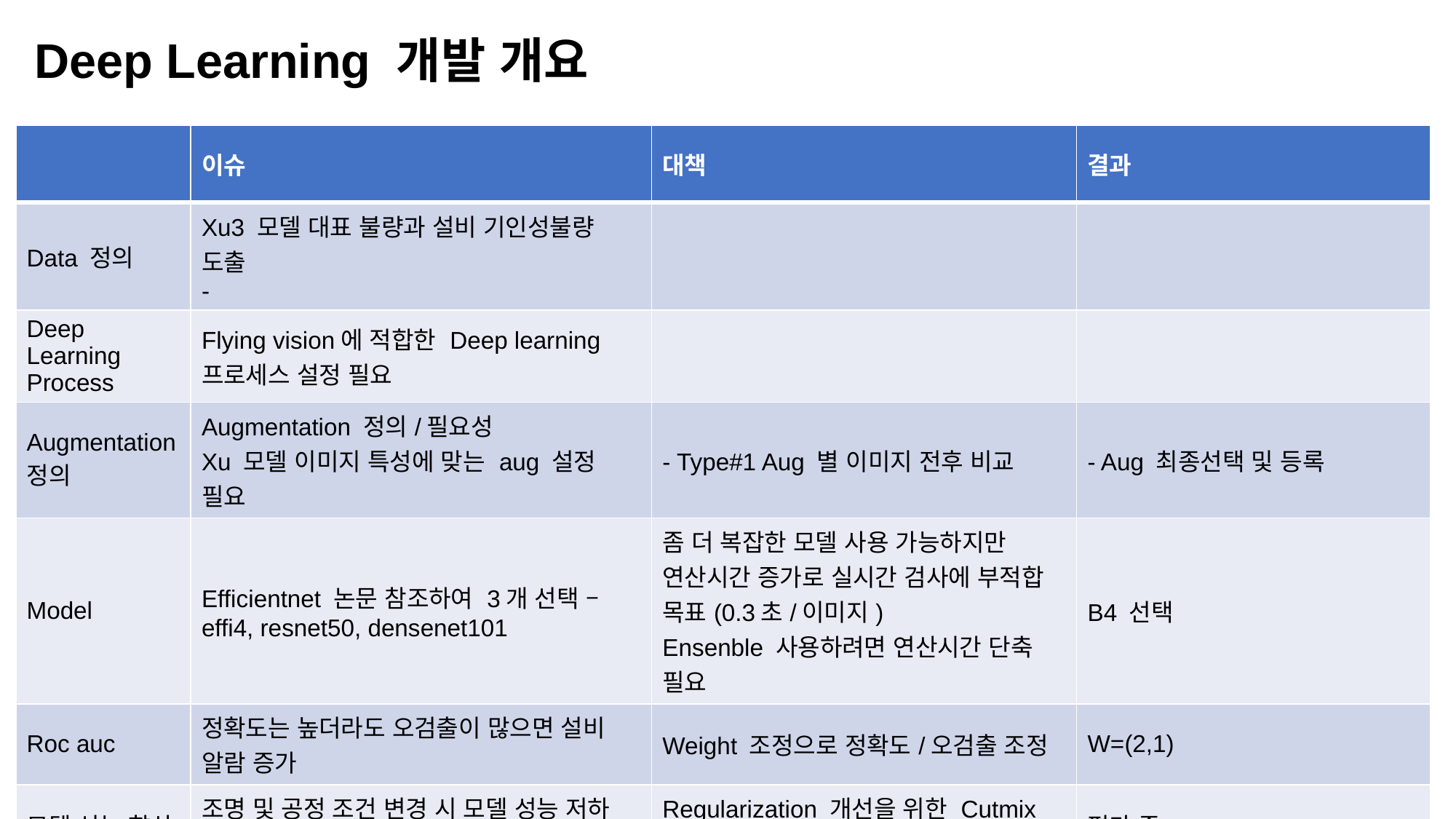

Deep Learning 개발 개요
|  | 이슈 | 대책 | 결과 |
| --- | --- | --- | --- |
| Data 정의 | Xu3 모델 대표 불량과 설비 기인성불량 도출 - |  |  |
| Deep Learning Process | Flying vision에 적합한 Deep learning 프로세스 설정 필요 |  |  |
| Augmentation 정의 | Augmentation 정의/필요성 Xu 모델 이미지 특성에 맞는 aug 설정 필요 | - Type#1 Aug 별 이미지 전후 비교 | - Aug 최종선택 및 등록 |
| Model | Efficientnet 논문 참조하여 3개 선택 – effi4, resnet50, densenet101 | 좀 더 복잡한 모델 사용 가능하지만 연산시간 증가로 실시간 검사에 부적합 목표(0.3초/이미지) Ensenble 사용하려면 연산시간 단축 필요 | B4 선택 |
| Roc auc | 정확도는 높더라도 오검출이 많으면 설비 알람 증가 | Weight 조정으로 정확도/오검출 조정 | W=(2,1) |
| 모델 성능 향상 | 조명 및 공정 조건 변경 시 모델 성능 저하 예상 | Regularization 개선을 위한 Cutmix 적용 | 평가 중 |
|  | Data unbalance으로 일반화 성능 떨어진다. | Data unbalance 개선을 위한 Focal Loss 적용 | 개발 중 |
|  |  |  |  |
| CV | 데이터에 따라서 모델 성능이 부족할 수 있다. | CV를 해서 유의차 없음을 확인한다 |  |
| Early stoping | overfitting | Valid data 활용하여 멈춘다 |  |
|  |  |  |  |